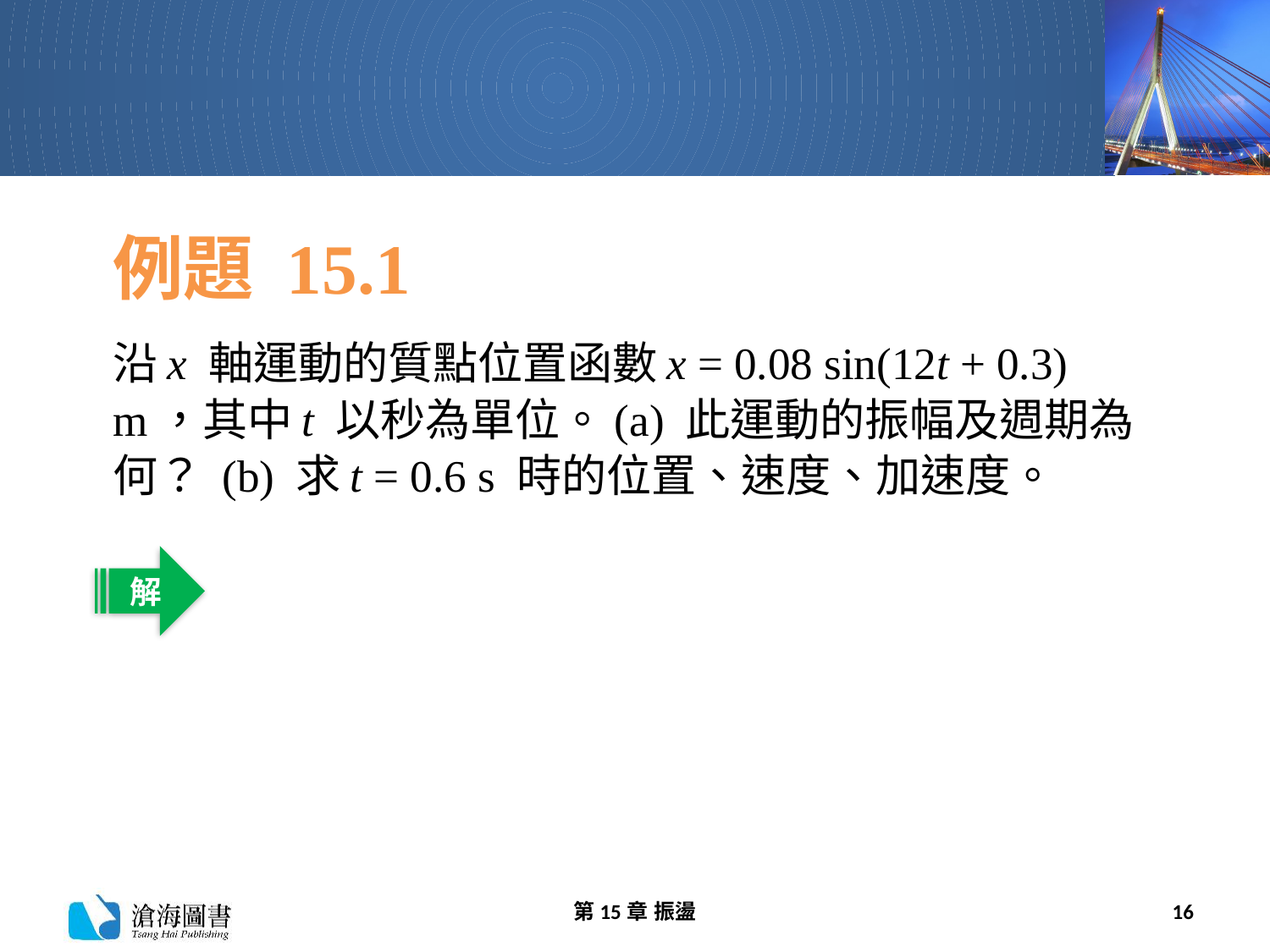

# 例題 15.1
沿x 軸運動的質點位置函數x = 0.08 sin(12t + 0.3) m，其中t 以秒為單位。(a) 此運動的振幅及週期為何？ (b) 求t = 0.6 s 時的位置、速度、加速度。
解
第15章 振盪
16